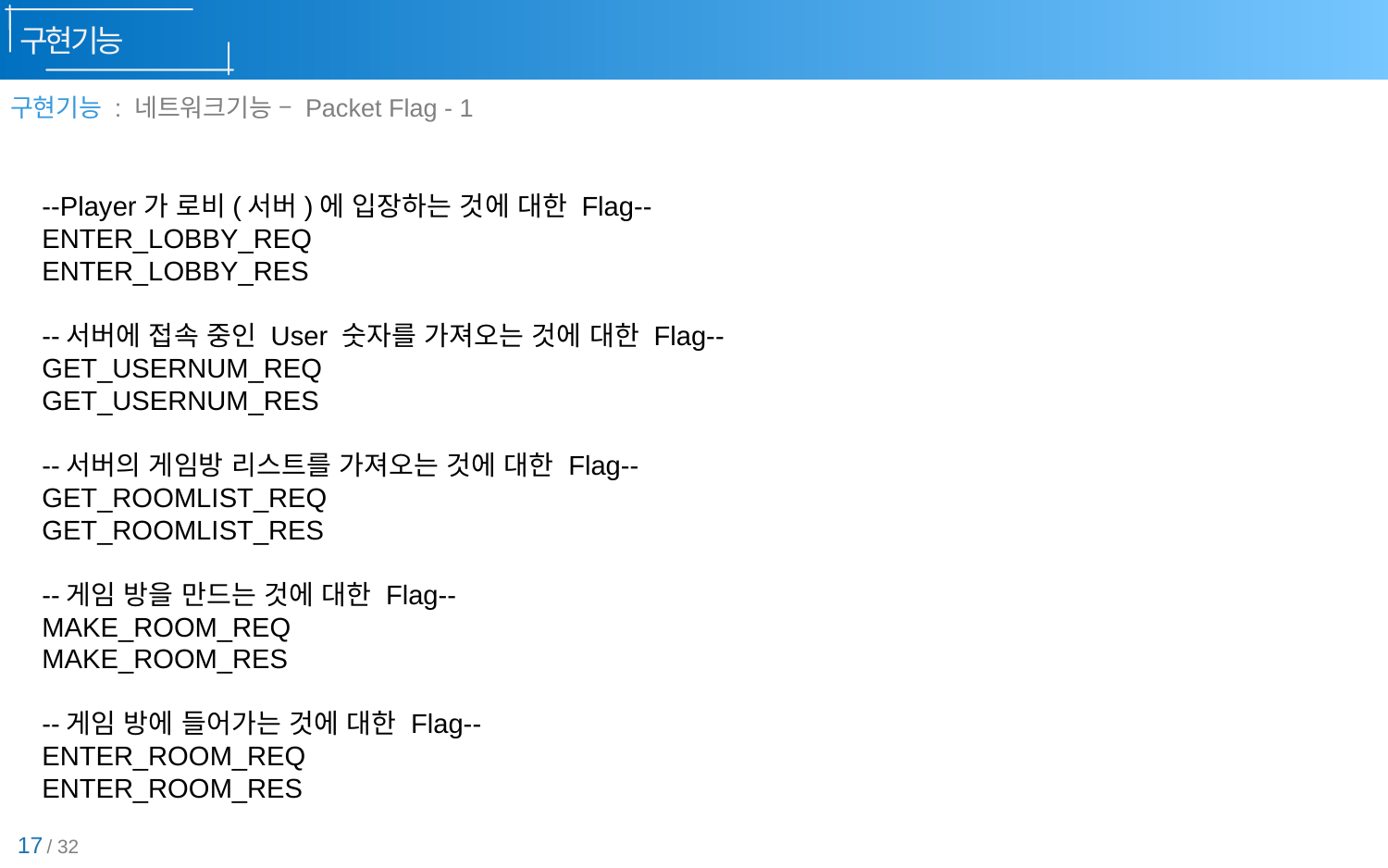

구현기능
구현기능 : 네트워크기능 – Packet Flag - 1
--Player가 로비(서버)에 입장하는 것에 대한 Flag--
ENTER_LOBBY_REQ
ENTER_LOBBY_RES

--서버에 접속 중인 User 숫자를 가져오는 것에 대한 Flag--
GET_USERNUM_REQ
GET_USERNUM_RES
--서버의 게임방 리스트를 가져오는 것에 대한 Flag--
GET_ROOMLIST_REQ
GET_ROOMLIST_RES
--게임 방을 만드는 것에 대한 Flag--
MAKE_ROOM_REQ
MAKE_ROOM_RES
--게임 방에 들어가는 것에 대한 Flag--
ENTER_ROOM_REQ
ENTER_ROOM_RES
17